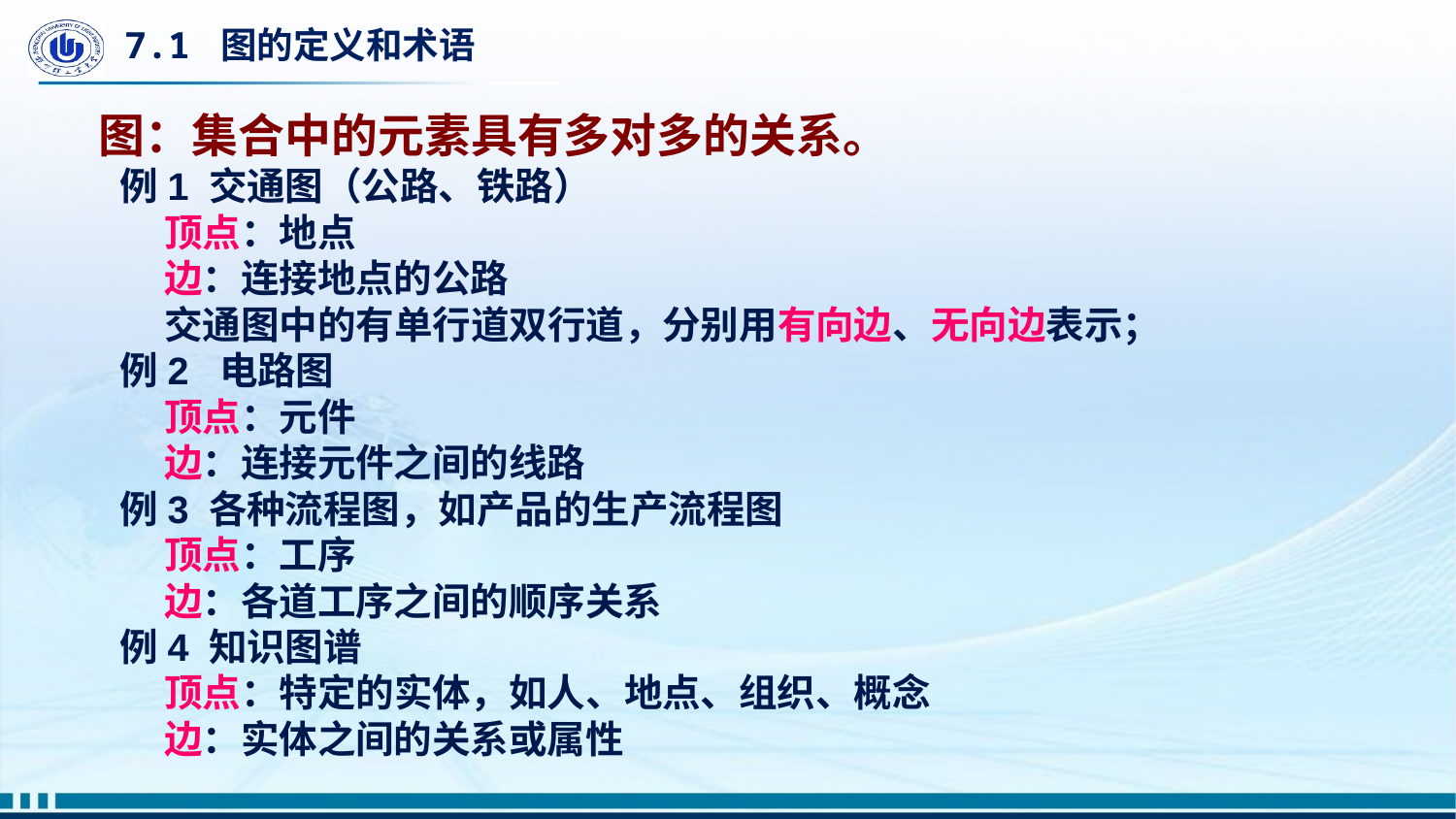

# 7.1 图的定义和术语
图：集合中的元素具有多对多的关系。
例1 交通图（公路、铁路）
    顶点：地点
    边：连接地点的公路
    交通图中的有单行道双行道，分别用有向边、无向边表示；
例2  电路图
    顶点：元件
    边：连接元件之间的线路
例3 各种流程图，如产品的生产流程图
    顶点：工序
    边：各道工序之间的顺序关系
例4 知识图谱
    顶点：特定的实体，如人、地点、组织、概念
    边：实体之间的关系或属性